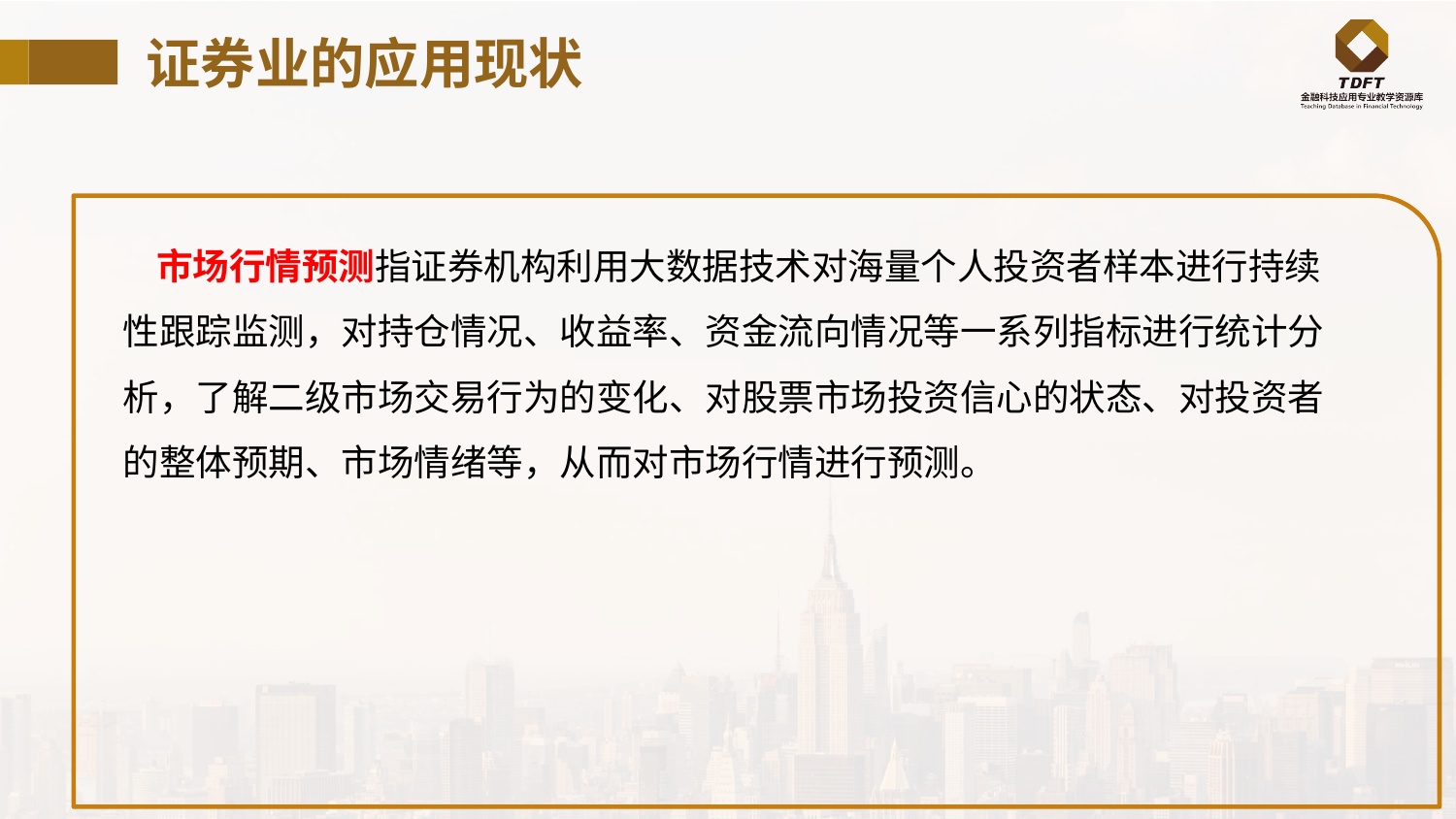

# 证券业的应用现状

   市场行情预测指证券机构利用大数据技术对海量个人投资者样本进行持续性跟踪监测，对持仓情况、收益率、资金流向情况等一系列指标进行统计分析，了解二级市场交易行为的变化、对股票市场投资信心的状态、对投资者的整体预期、市场情绪等，从而对市场行情进行预测。